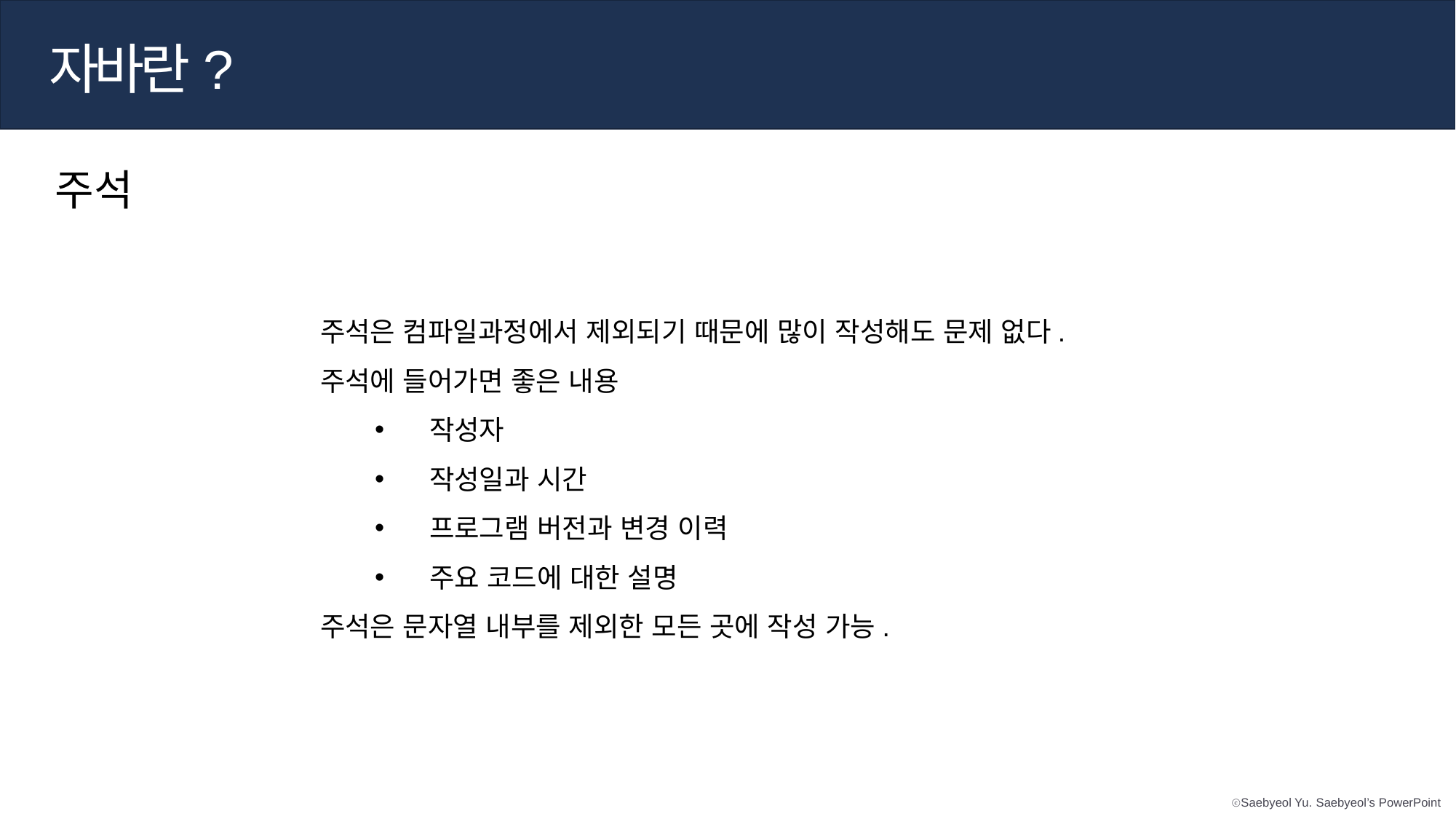

자바란?
주석
주석은 컴파일과정에서 제외되기 때문에 많이 작성해도 문제 없다.
주석에 들어가면 좋은 내용
작성자
작성일과 시간
프로그램 버전과 변경 이력
주요 코드에 대한 설명
주석은 문자열 내부를 제외한 모든 곳에 작성 가능.